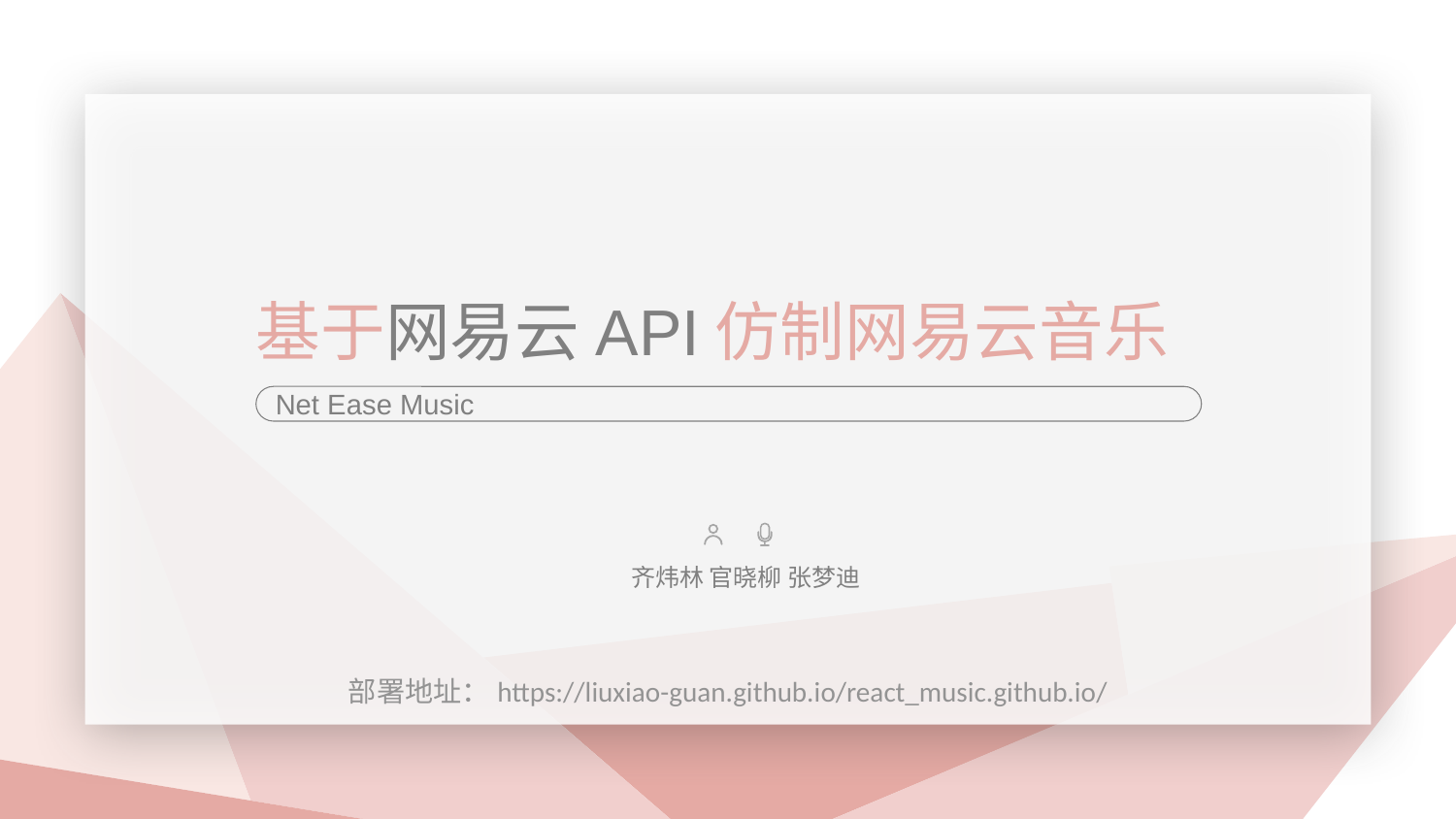

基于网易云API仿制网易云音乐

Net Ease Music

齐炜林 官晓柳 张梦迪
部署地址：https://liuxiao-guan.github.io/react_music.github.io/